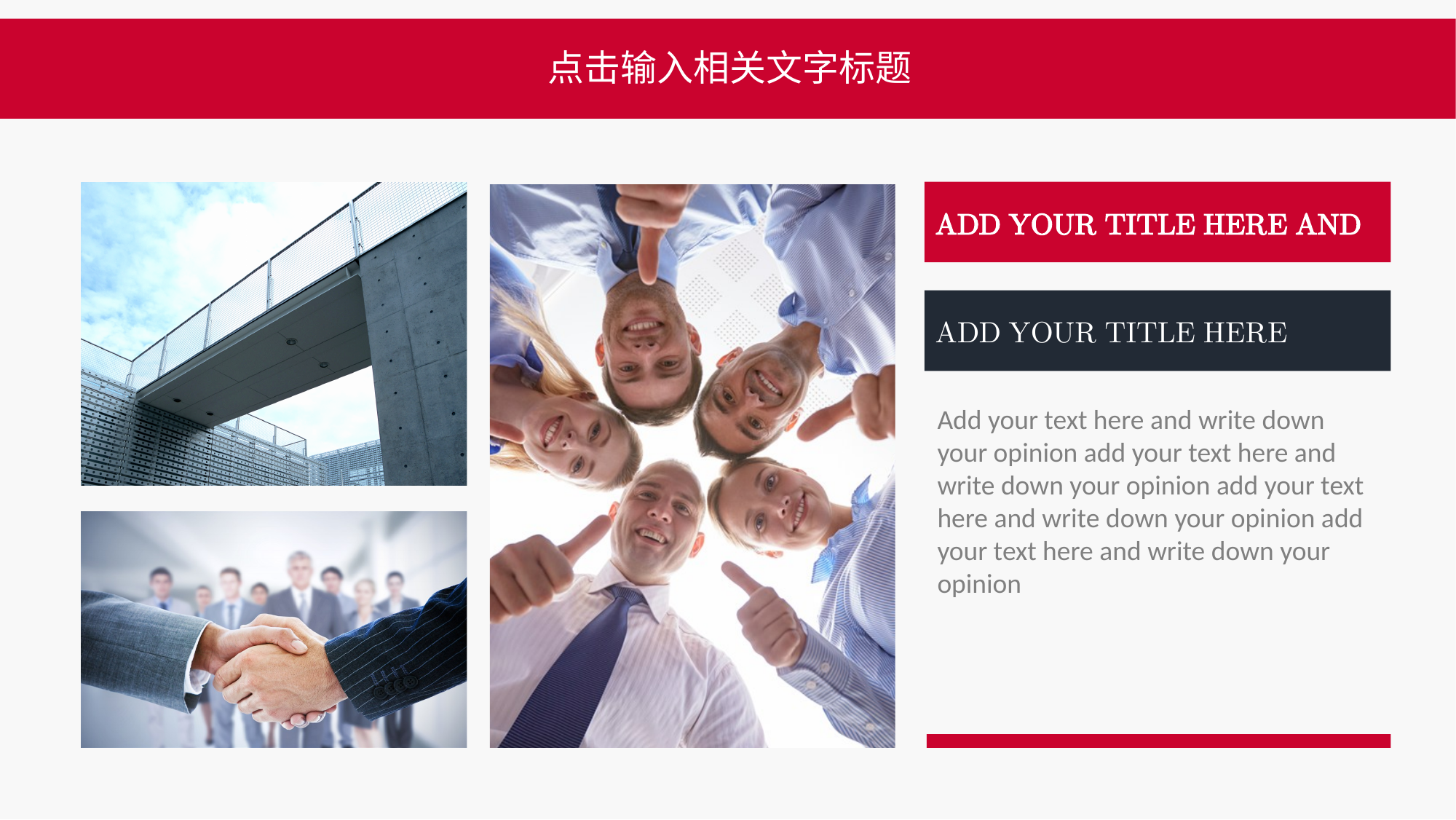

点击输入相关文字标题
ADD YOUR TITLE HERE AND

ADD YOUR TITLE HERE
Add your text here and write down your opinion add your text here and write down your opinion add your text here and write down your opinion add your text here and write down your opinion